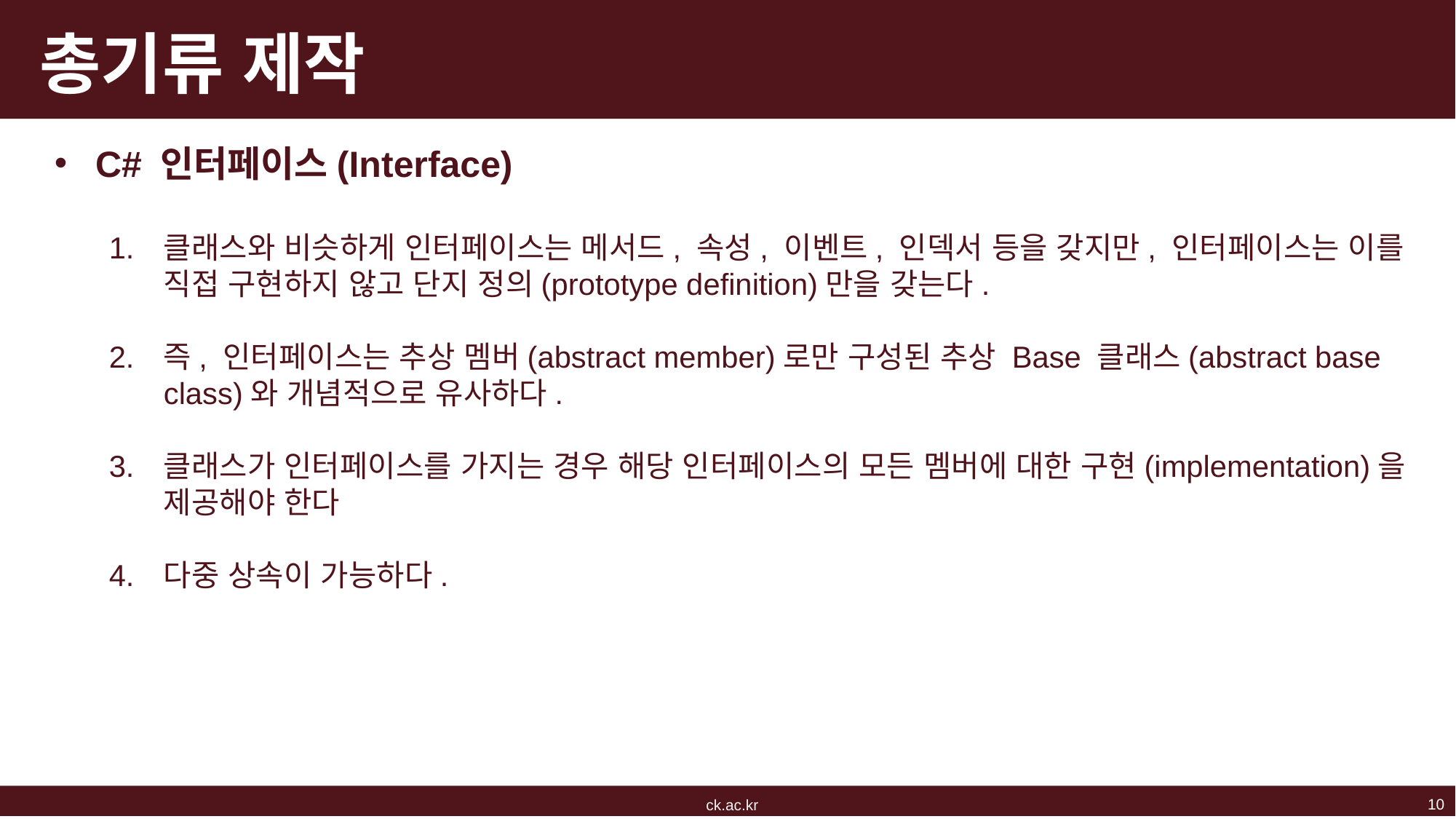

# 총기류 제작
C# 인터페이스(Interface)

클래스와 비슷하게 인터페이스는 메서드, 속성, 이벤트, 인덱서 등을 갖지만, 인터페이스는 이를 직접 구현하지 않고 단지 정의(prototype definition)만을 갖는다.

즉, 인터페이스는 추상 멤버(abstract member)로만 구성된 추상 Base 클래스(abstract base class)와 개념적으로 유사하다.

클래스가 인터페이스를 가지는 경우 해당 인터페이스의 모든 멤버에 대한 구현(implementation)을 제공해야 한다

다중 상속이 가능하다.
10
ck.ac.kr